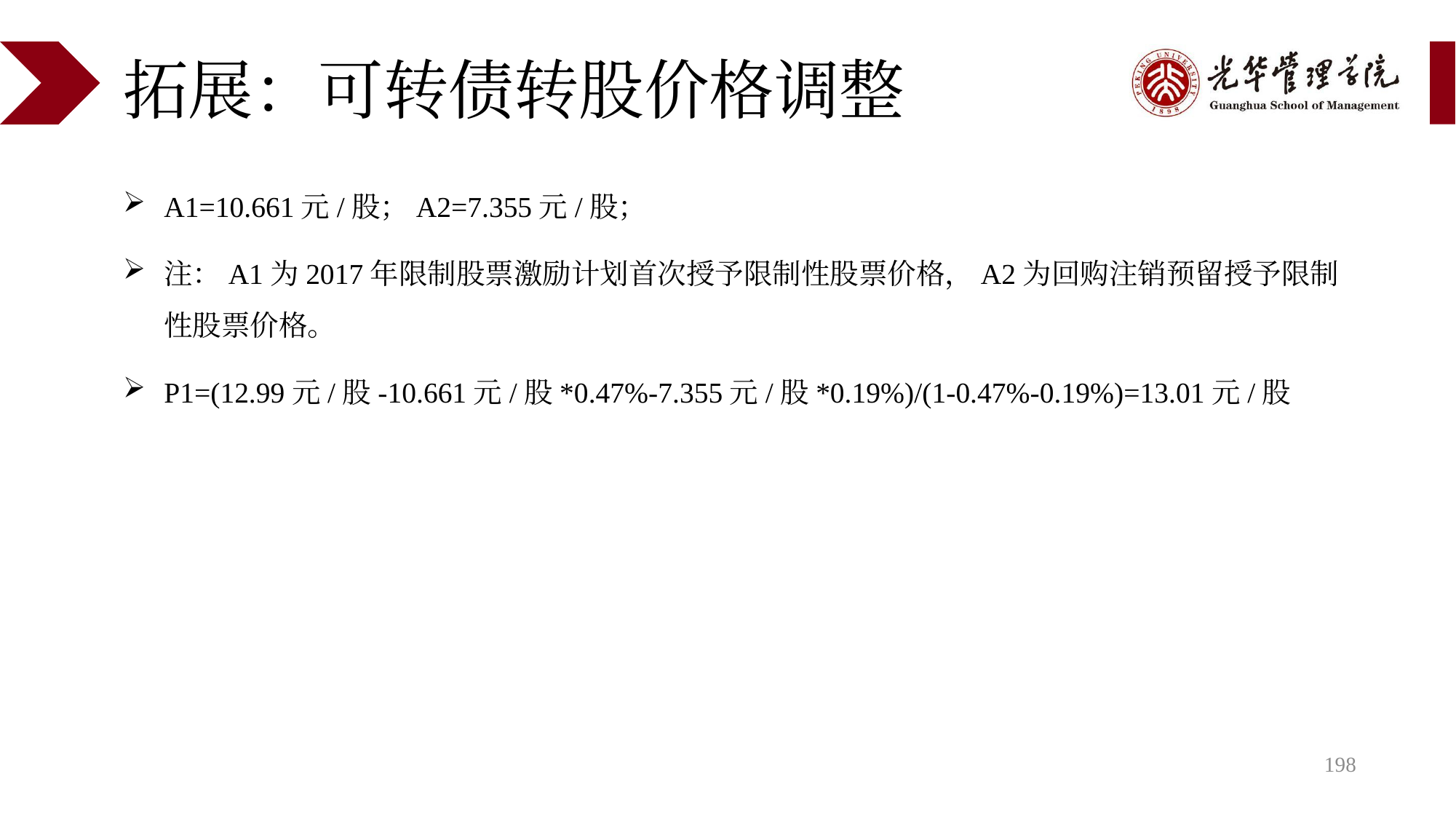

# 拓展：可转债转股价格调整
A1=10.661元/股；A2=7.355元/股；
注：A1为2017年限制股票激励计划首次授予限制性股票价格，A2为回购注销预留授予限制性股票价格。
P1=(12.99元/股-10.661元/股*0.47%-7.355元/股*0.19%)/(1-0.47%-0.19%)=13.01元/股

198